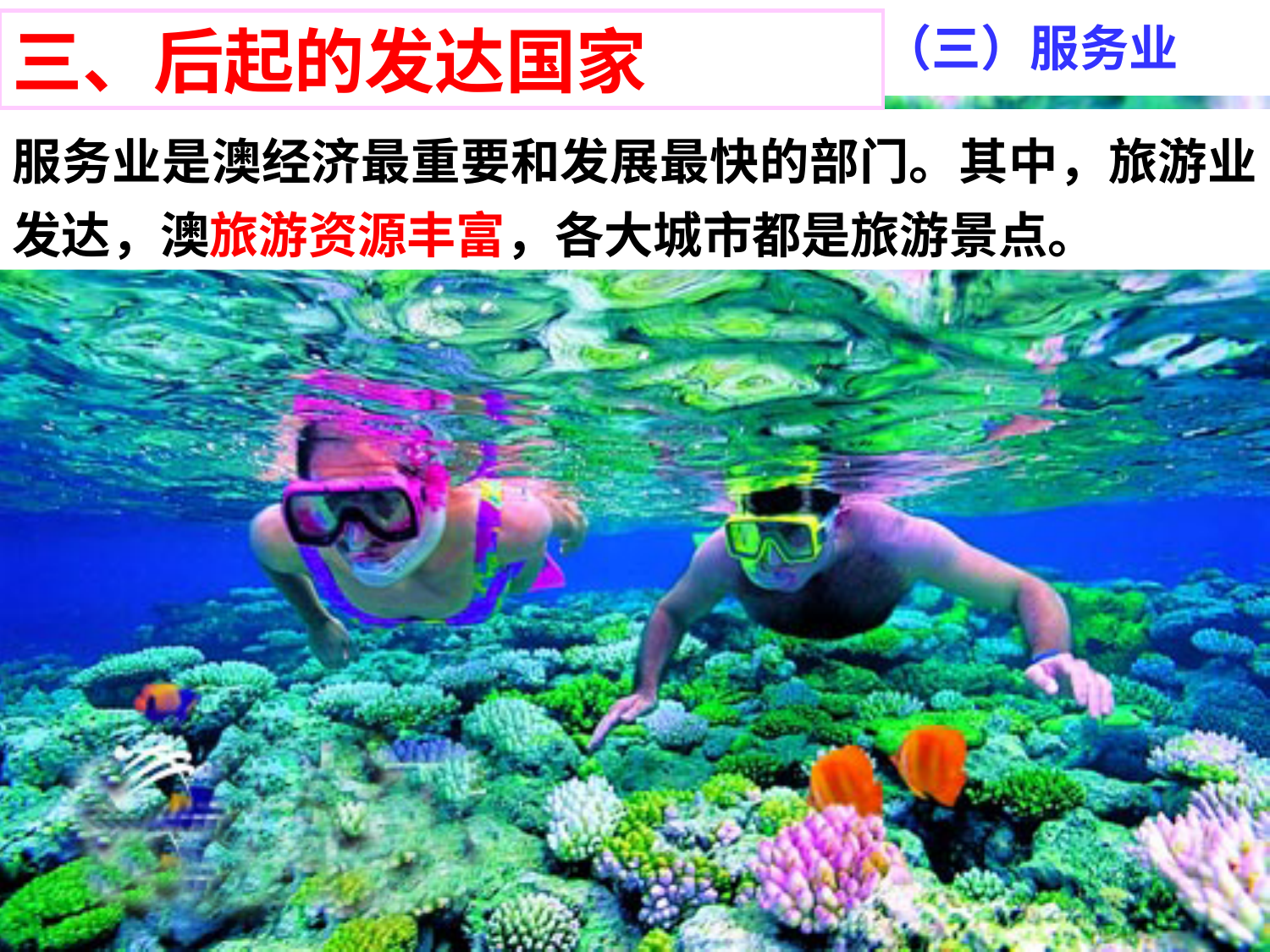

三、后起的发达国家
（三）服务业

服务业是澳经济最重要和发展最快的部门。其中，旅游业发达，澳旅游资源丰富，各大城市都是旅游景点。